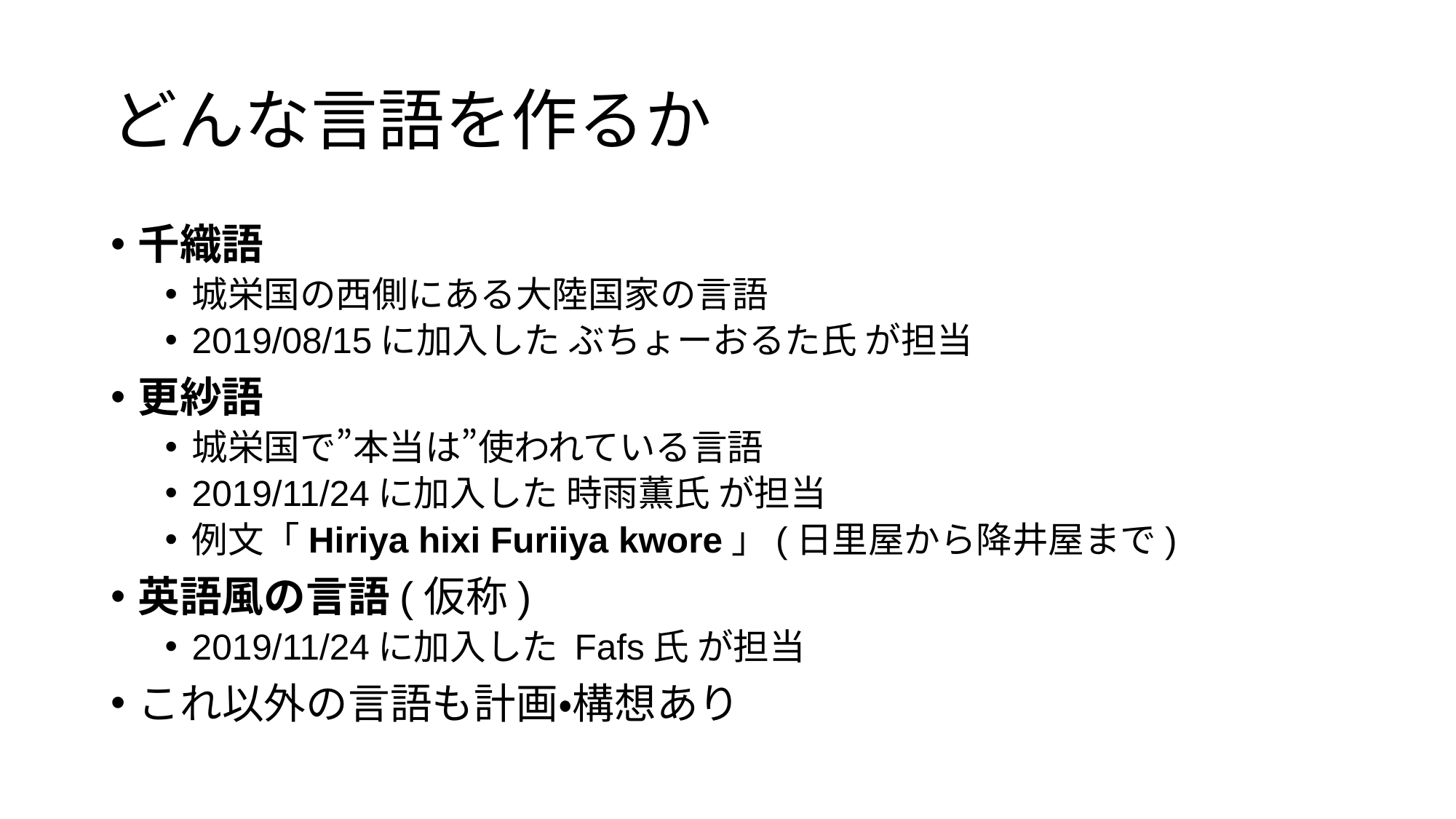

# どんな言語を作るか
千織語
城栄国の西側にある大陸国家の言語
2019/08/15に加入した ぶちょーおるた氏 が担当
更紗語
城栄国で”本当は”使われている言語
2019/11/24に加入した 時雨薫氏 が担当
例文「Hiriya hixi Furiiya kwore」(日里屋から降井屋まで)
英語風の言語(仮称)
2019/11/24に加入した Fafs氏 が担当
これ以外の言語も計画・構想あり